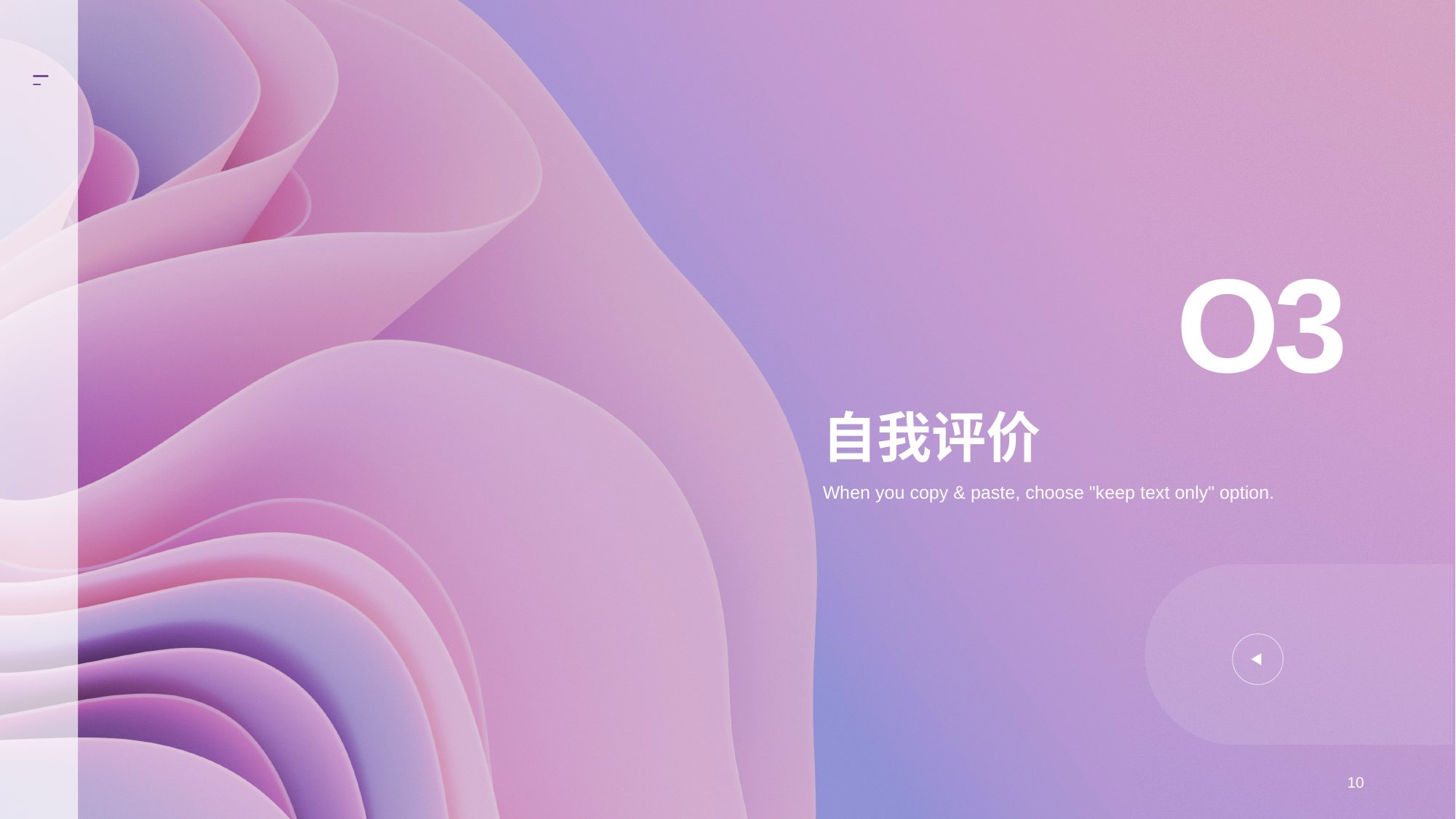

O3
# 自我评价
When you copy & paste, choose "keep text only" option.
10